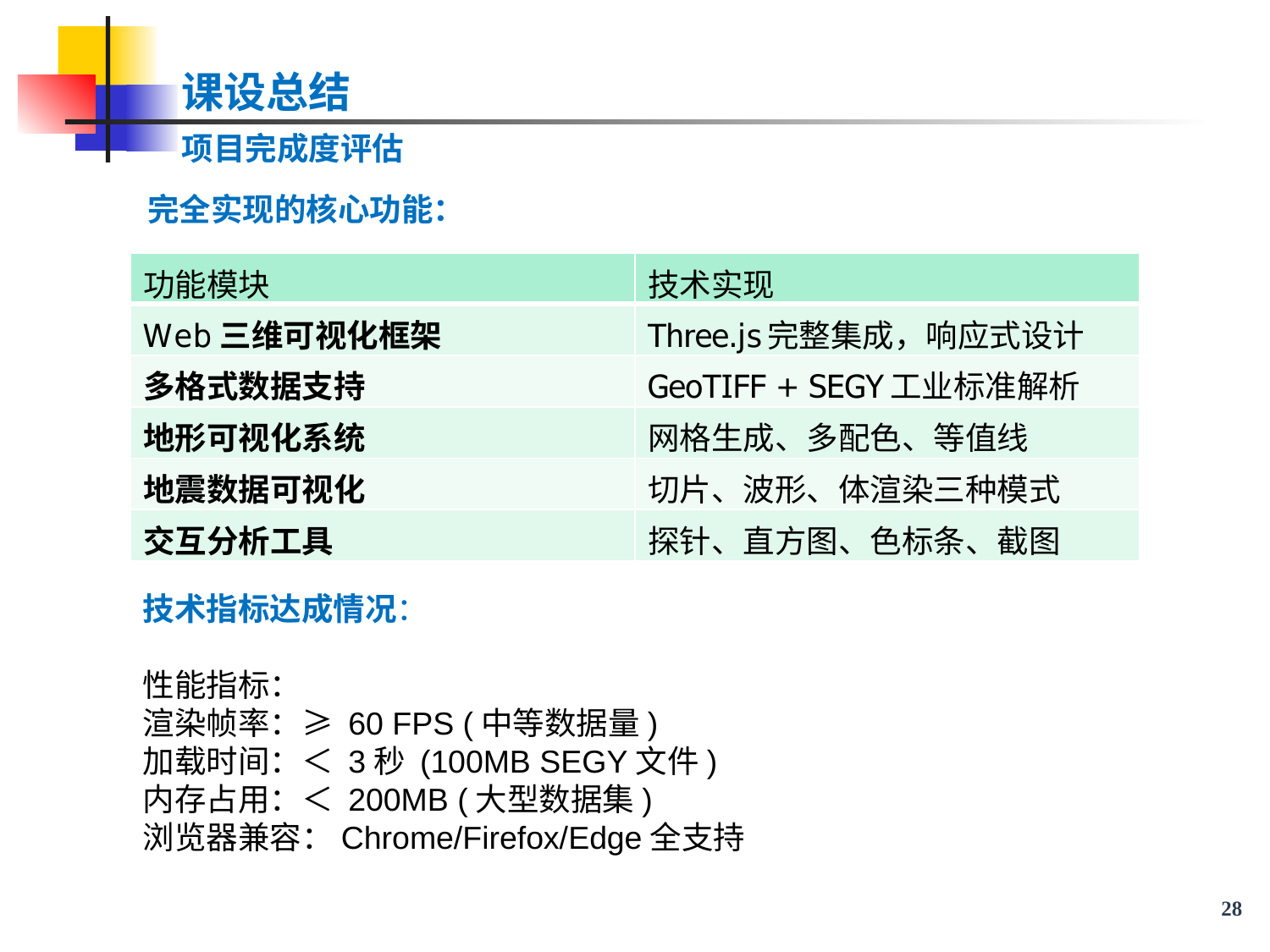

课设总结
项目完成度评估
完全实现的核心功能：

| 功能模块 | 技术实现 |
| --- | --- |
| Web三维可视化框架 | Three.js完整集成，响应式设计 |
| 多格式数据支持 | GeoTIFF + SEGY工业标准解析 |
| 地形可视化系统 | 网格生成、多配色、等值线 |
| 地震数据可视化 | 切片、波形、体渲染三种模式 |
| 交互分析工具 | 探针、直方图、色标条、截图 |
技术指标达成情况：

性能指标：
渲染帧率：≥ 60 FPS (中等数据量)
加载时间：＜ 3秒 (100MB SEGY文件)
内存占用：＜ 200MB (大型数据集)
浏览器兼容：Chrome/Firefox/Edge全支持